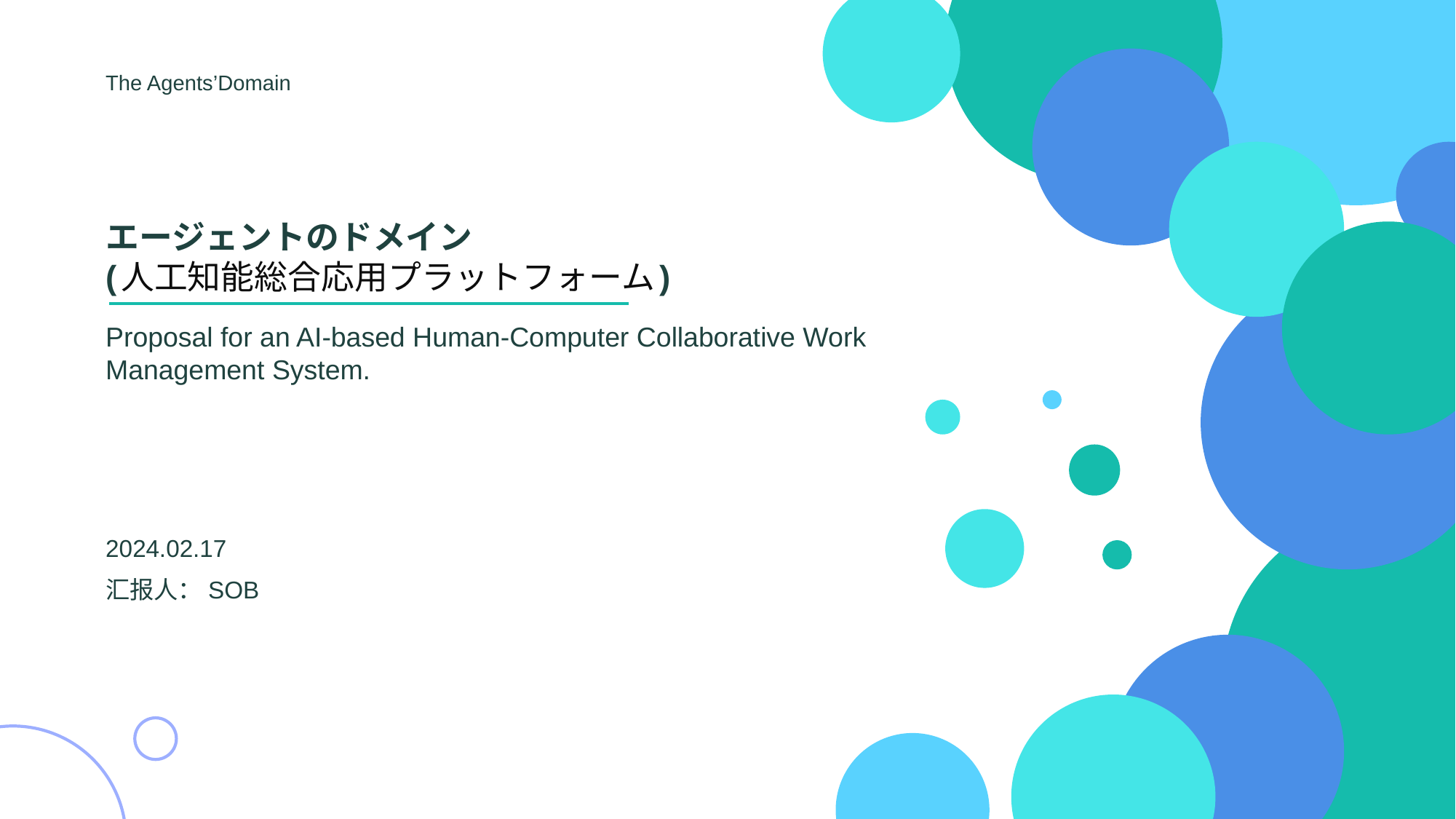

The Agents’Domain

エージェントのドメイン
(人工知能総合応用プラットフォーム)

Proposal for an AI-based Human-Computer Collaborative Work Management System.

2024.02.17

汇报人：SOB